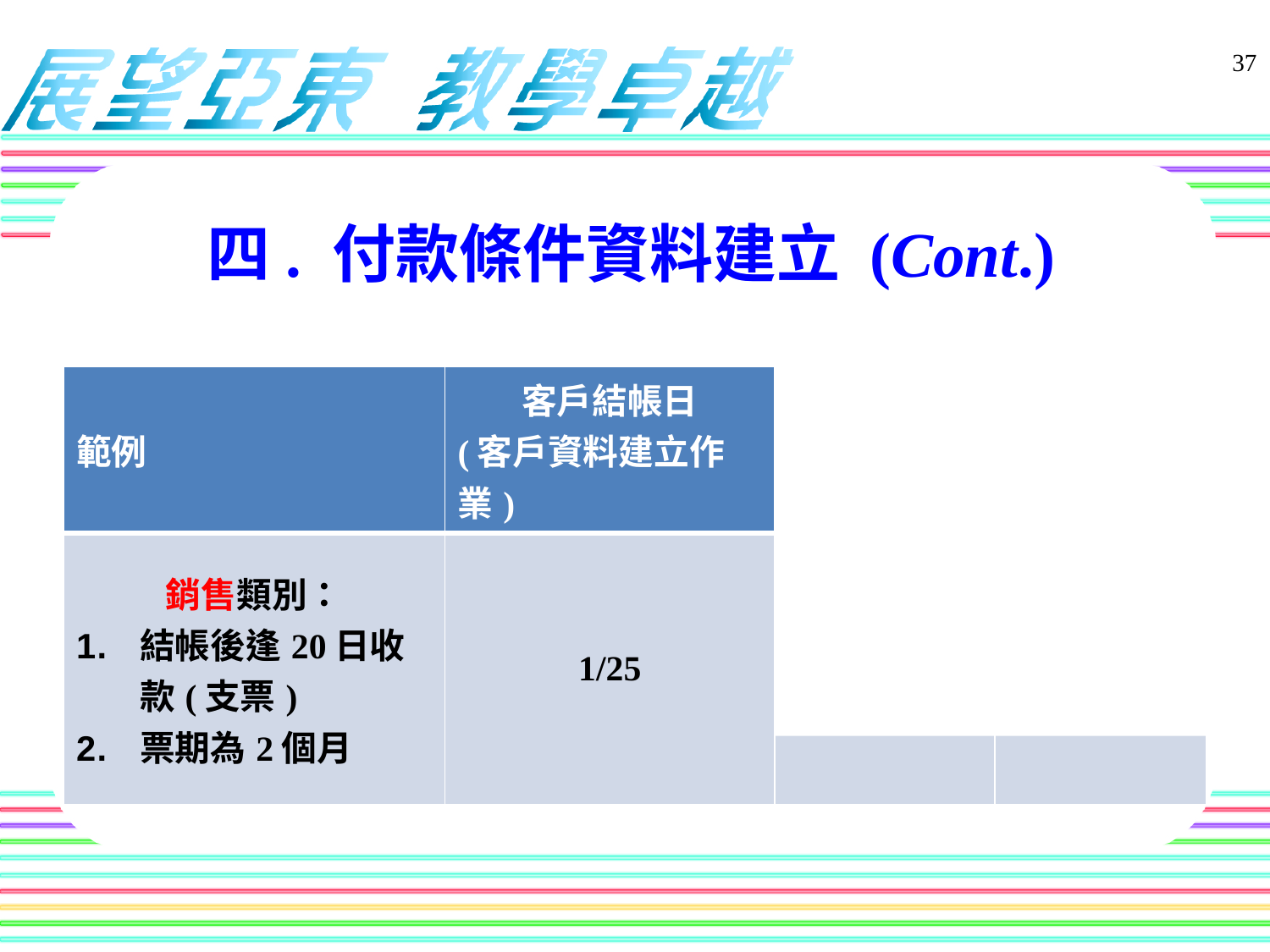

37
四. 付款條件資料建立 (Cont.)

| 範例 | 客戶結帳日 (客戶資料建立作業) | 預計收款日 | 預計兌現日 |
| --- | --- | --- | --- |
| 銷售類別： 結帳後逢20日收款(支票) 票期為2個月 | 1/25 | 2/20 | 4/20 |